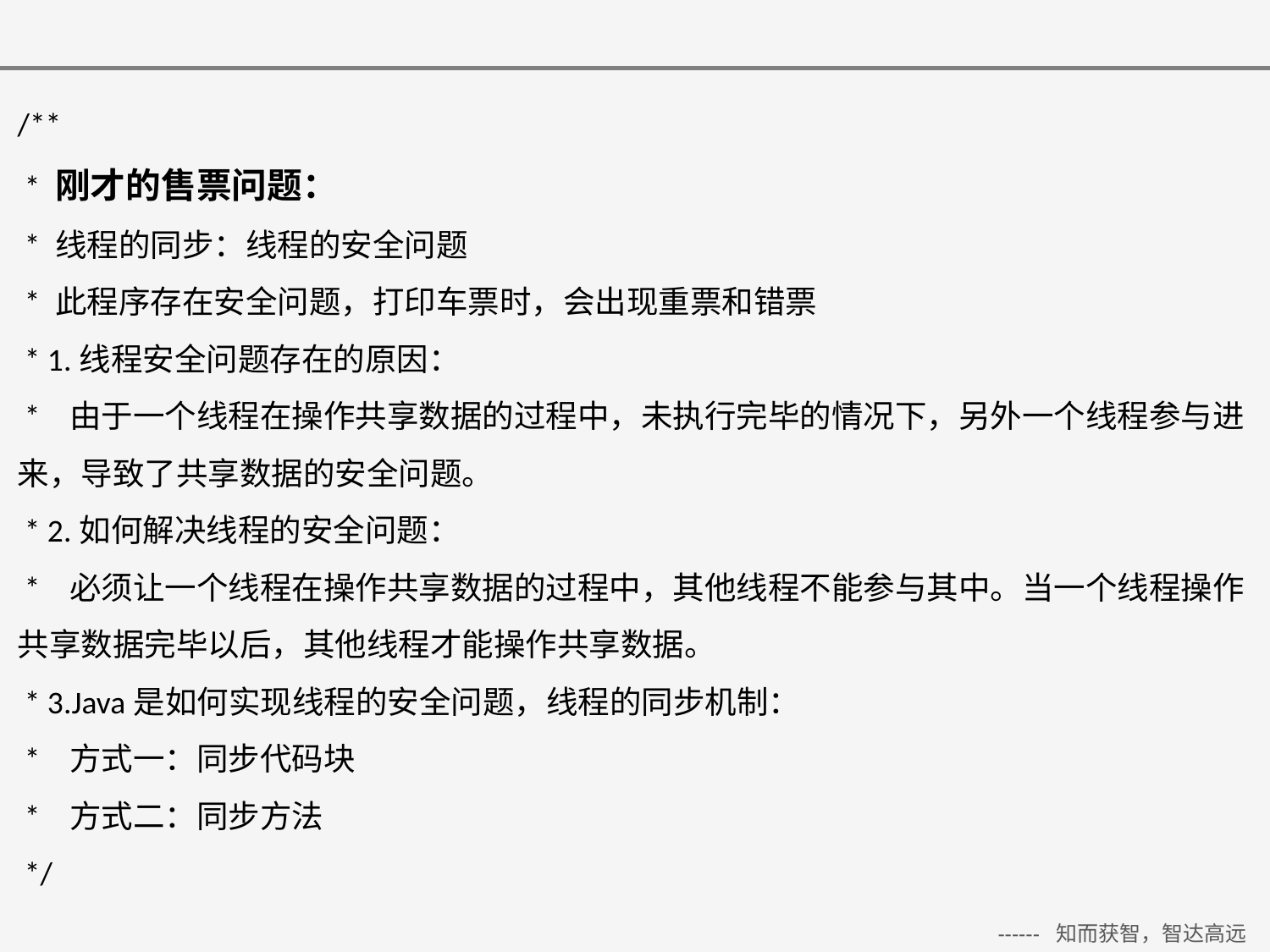

/**
 * 刚才的售票问题：
 * 线程的同步：线程的安全问题
 * 此程序存在安全问题，打印车票时，会出现重票和错票
 * 1.线程安全问题存在的原因：
 *   由于一个线程在操作共享数据的过程中，未执行完毕的情况下，另外一个线程参与进来，导致了共享数据的安全问题。
 * 2.如何解决线程的安全问题：
 *   必须让一个线程在操作共享数据的过程中，其他线程不能参与其中。当一个线程操作共享数据完毕以后，其他线程才能操作共享数据。
 * 3.Java是如何实现线程的安全问题，线程的同步机制：
 *   方式一：同步代码块
 *   方式二：同步方法
 */